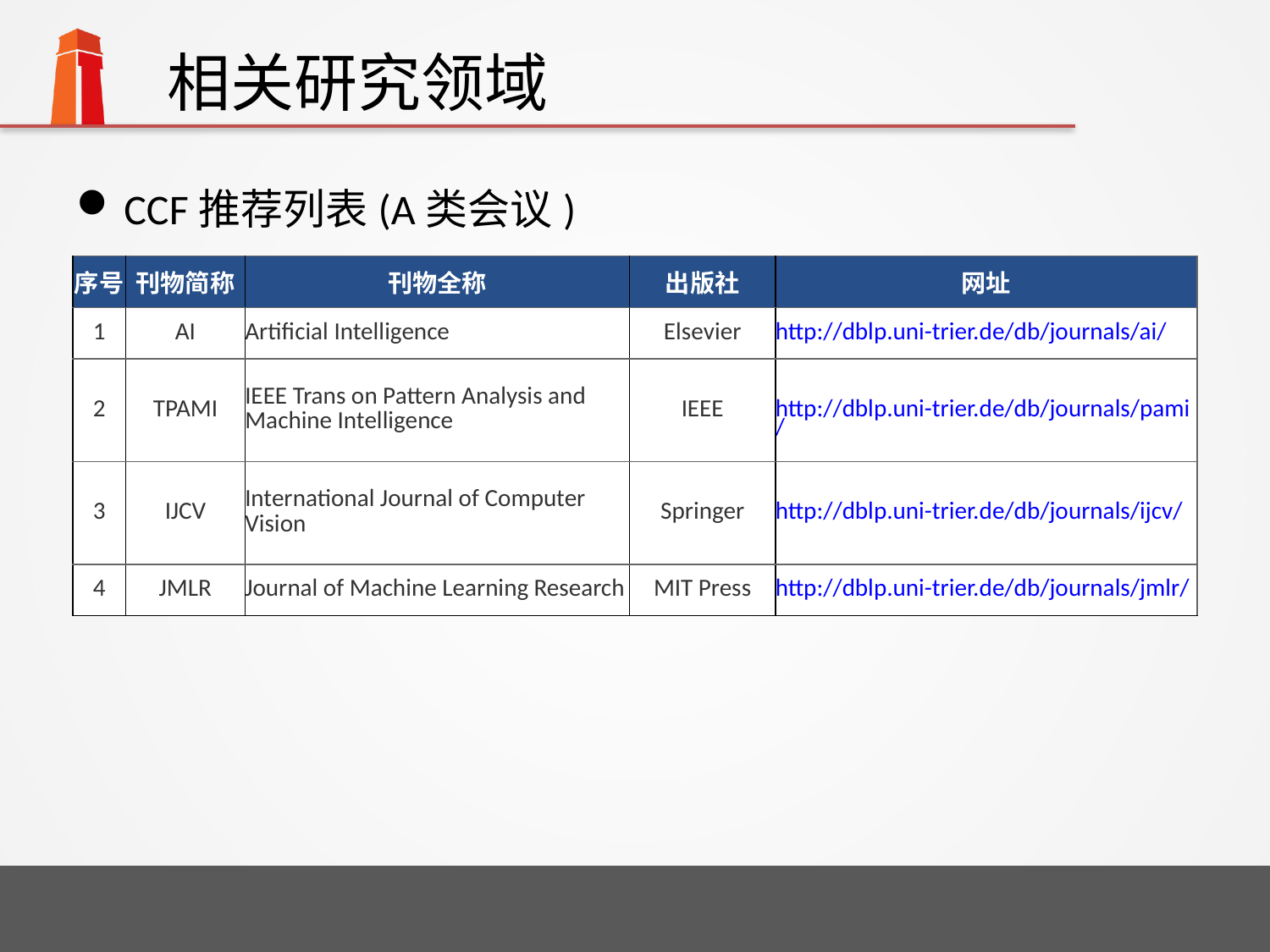

# 相关研究领域
CCF推荐列表(A类会议)

| 序号 | 刊物简称 | 刊物全称 | 出版社 | 网址 |
| --- | --- | --- | --- | --- |
| 1 | AI | Artificial Intelligence | Elsevier | http://dblp.uni-trier.de/db/journals/ai/ |
| 2 | TPAMI | IEEE Trans on Pattern Analysis and Machine Intelligence | IEEE | http://dblp.uni-trier.de/db/journals/pami/ |
| 3 | IJCV | International Journal of Computer Vision | Springer | http://dblp.uni-trier.de/db/journals/ijcv/ |
| 4 | JMLR | Journal of Machine Learning Research | MIT Press | http://dblp.uni-trier.de/db/journals/jmlr/ |